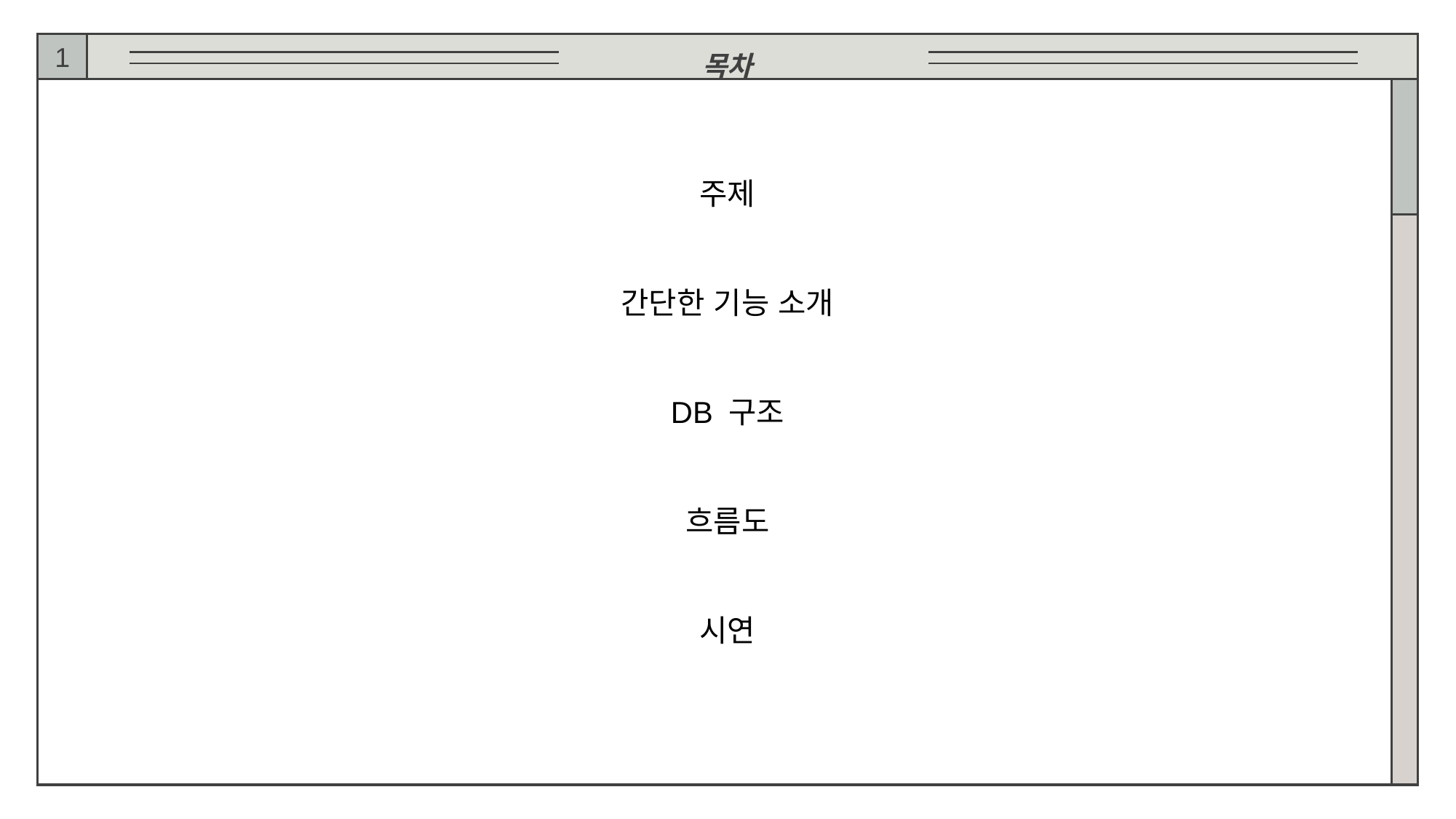

목차
1

주제

간단한 기능 소개

DB 구조

흐름도

시연